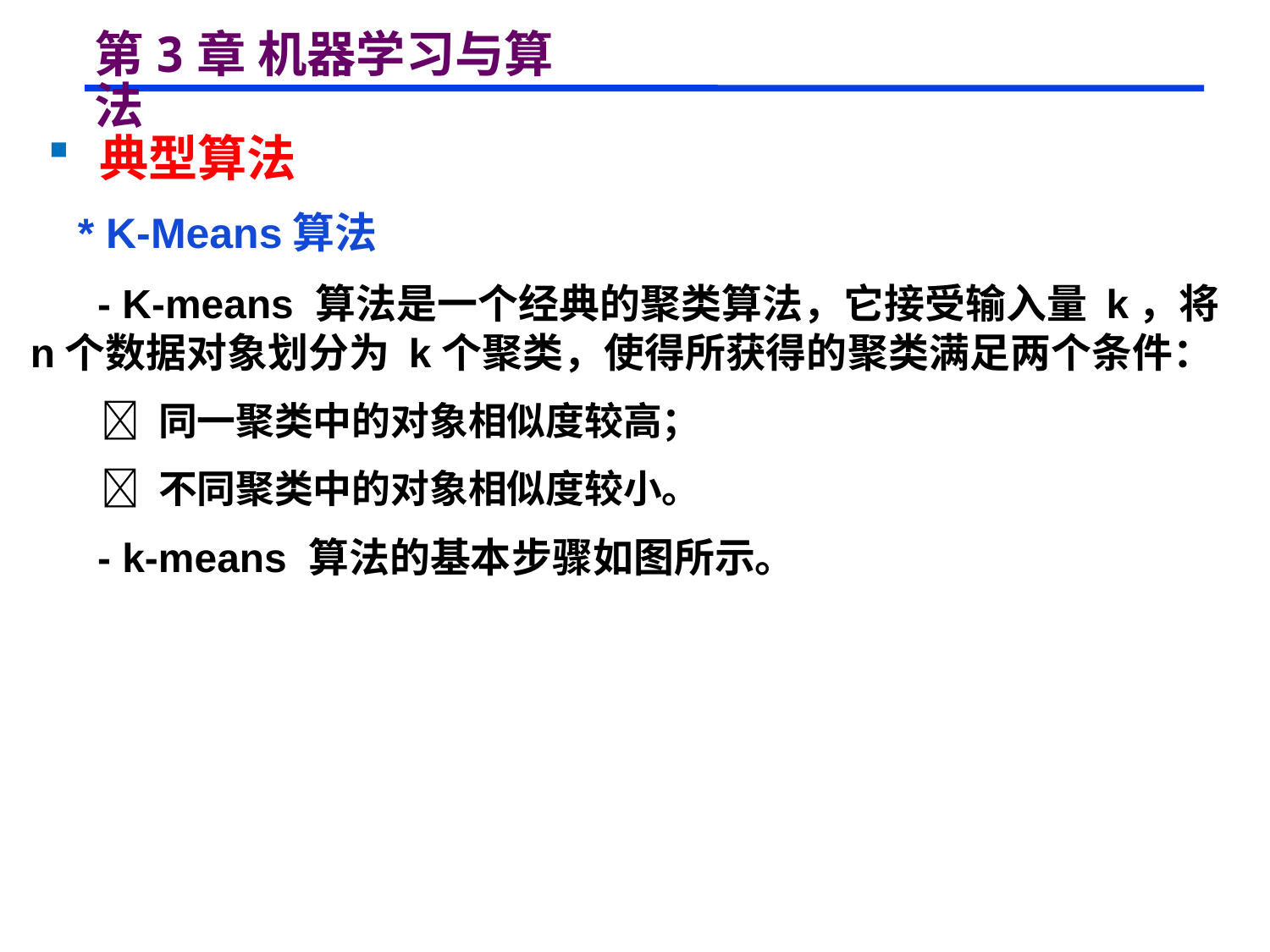

# 第3章 机器学习与算法
 典型算法
    * K-Means算法
      - K-means 算法是一个经典的聚类算法，它接受输入量 k，将n个数据对象划分为 k个聚类，使得所获得的聚类满足两个条件：
        • 同一聚类中的对象相似度较高；
        • 不同聚类中的对象相似度较小。
      - k-means 算法的基本步骤如图所示。